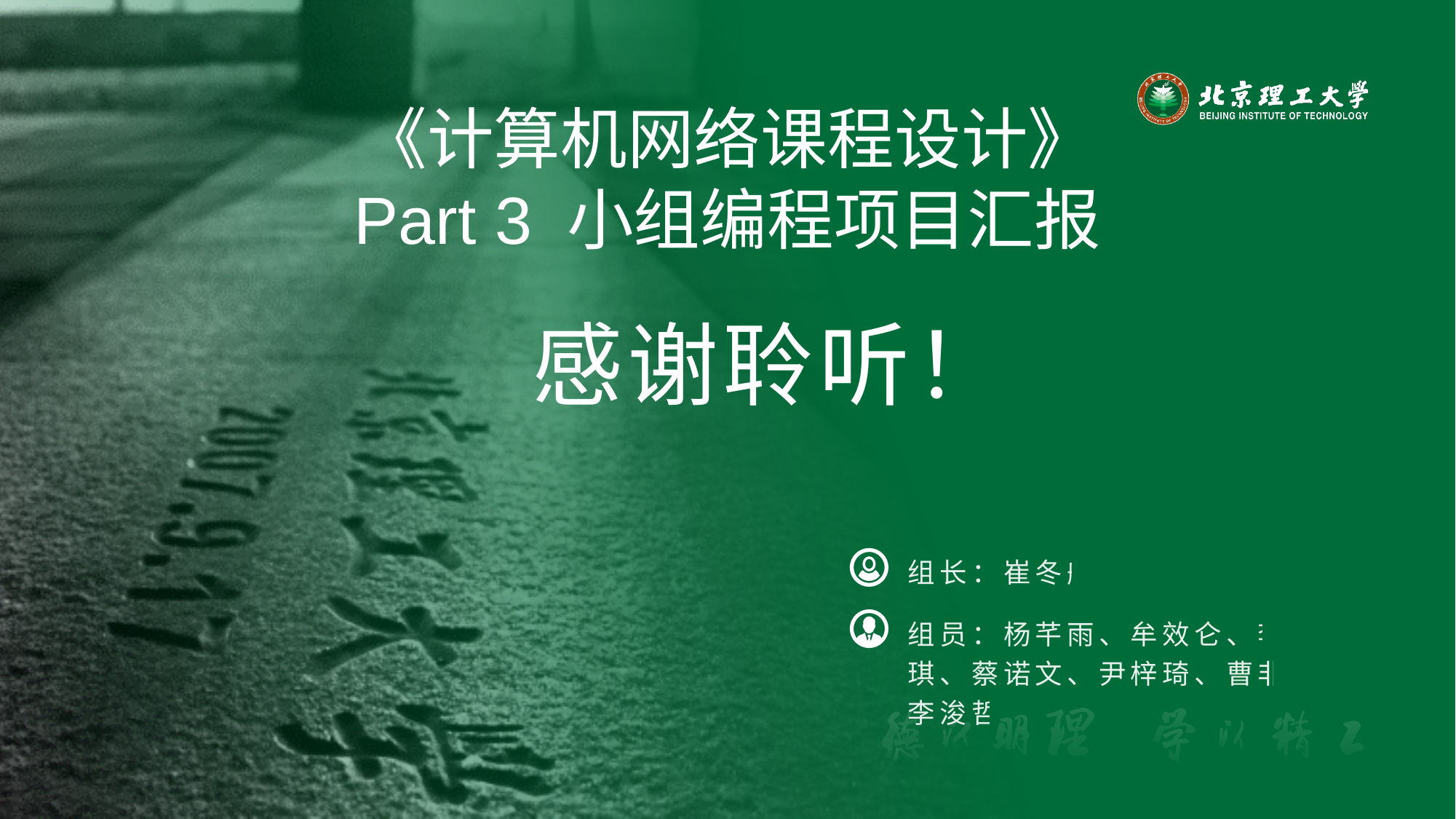

《计算机网络课程设计》
Part 3 小组编程项目汇报
感谢聆听！

组长：崔冬航

组员：杨芊雨、牟效仑、李安琪、蔡诺文、尹梓琦、曹非凡、李浚哲